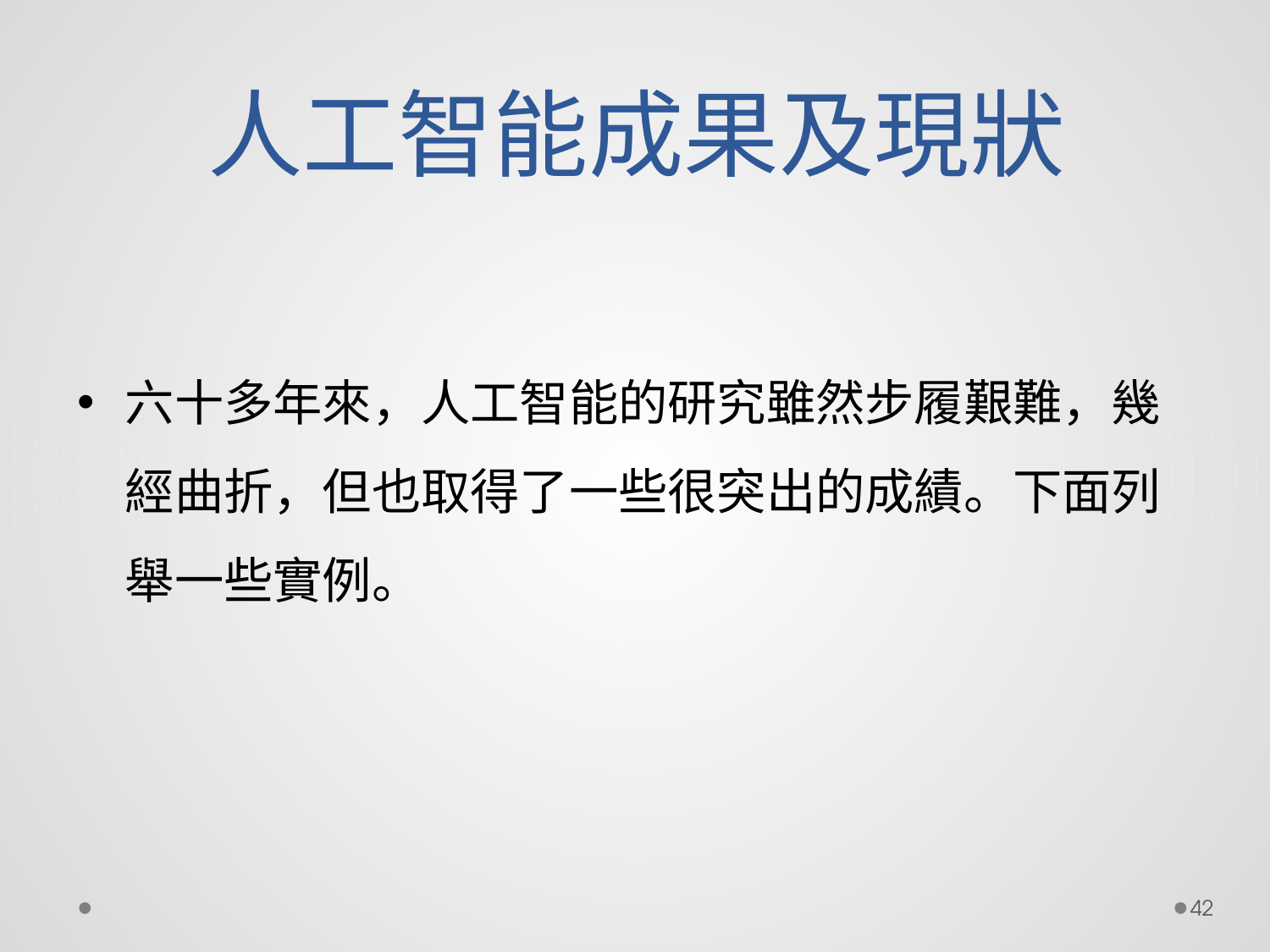

# 人工智能成果及現狀
六十多年來，人工智能的研究雖然步履艱難，幾經曲折，但也取得了一些很突出的成績。下面列舉一些實例。

42